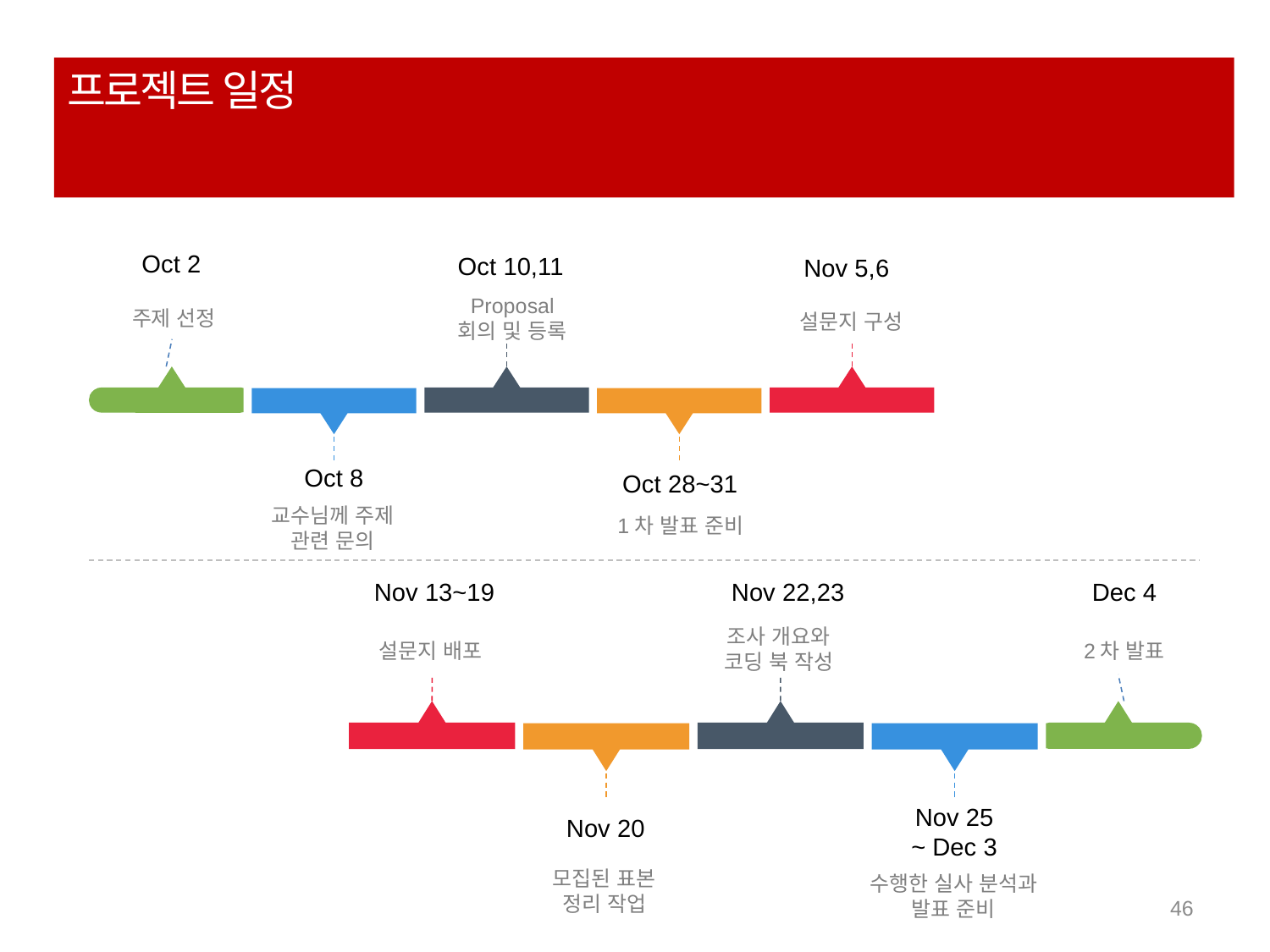

프로젝트 일정

Oct 2
Oct 10,11
Nov 5,6

Proposal
회의 및 등록
주제 선정
설문지 구성

Oct 8
Oct 28~31

교수님께 주제 관련 문의
1차 발표 준비
Dec 4
Nov 22,23
Nov 13~19

조사 개요와
코딩 북 작성
2차 발표
설문지 배포

Nov 25
~ Dec 3
Nov 20

모집된 표본 정리 작업
수행한 실사 분석과 발표 준비
46